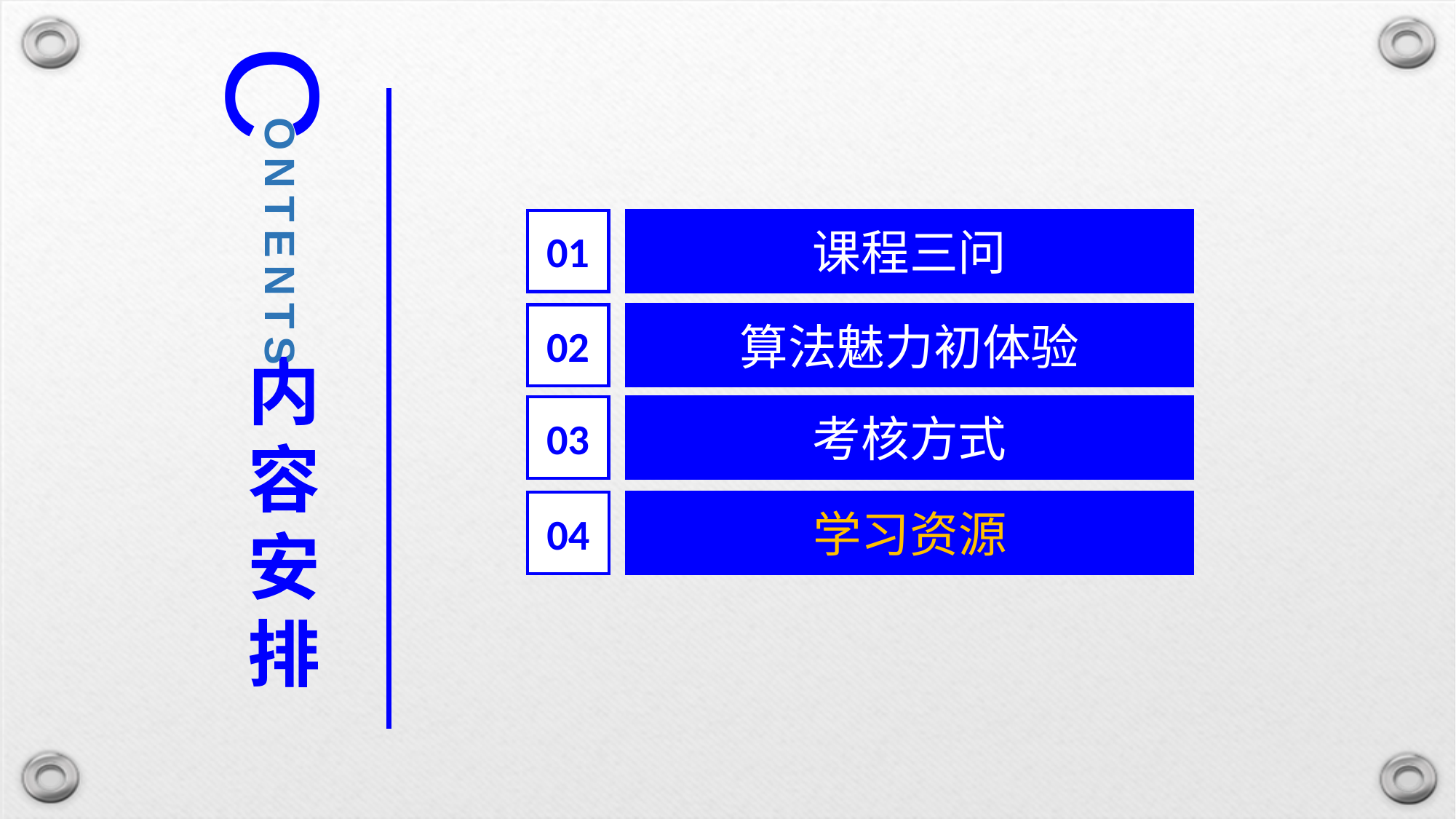

C
ONTENTS
01
课程三问
02
算法魅力初体验
内容安排
03
考核方式
04
学习资源